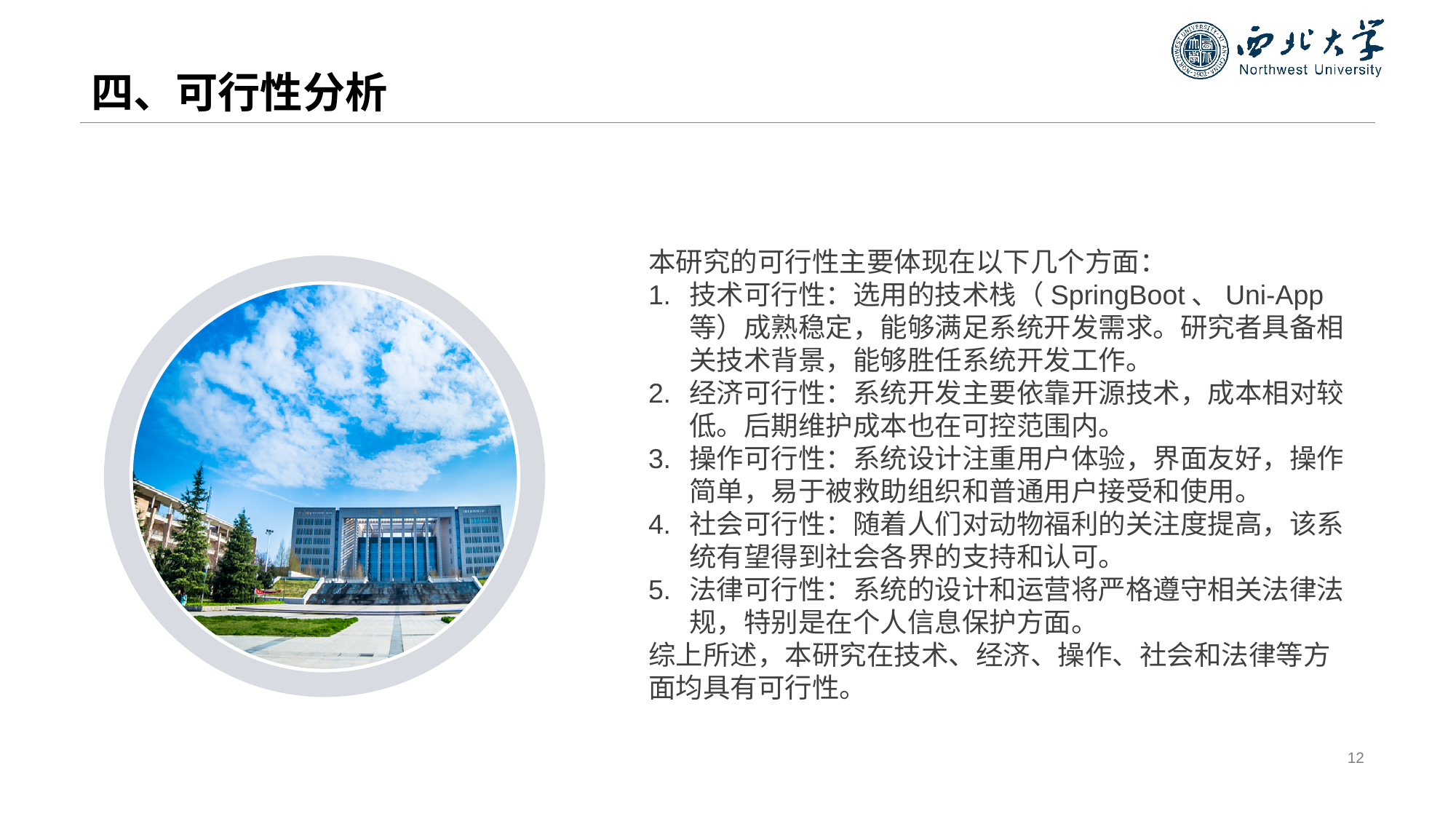

# 四、可行性分析
本研究的可行性主要体现在以下几个方面：
技术可行性：选用的技术栈（SpringBoot、Uni-App等）成熟稳定，能够满足系统开发需求。研究者具备相关技术背景，能够胜任系统开发工作。
经济可行性：系统开发主要依靠开源技术，成本相对较低。后期维护成本也在可控范围内。
操作可行性：系统设计注重用户体验，界面友好，操作简单，易于被救助组织和普通用户接受和使用。
社会可行性：随着人们对动物福利的关注度提高，该系统有望得到社会各界的支持和认可。
法律可行性：系统的设计和运营将严格遵守相关法律法规，特别是在个人信息保护方面。
综上所述，本研究在技术、经济、操作、社会和法律等方面均具有可行性。

12